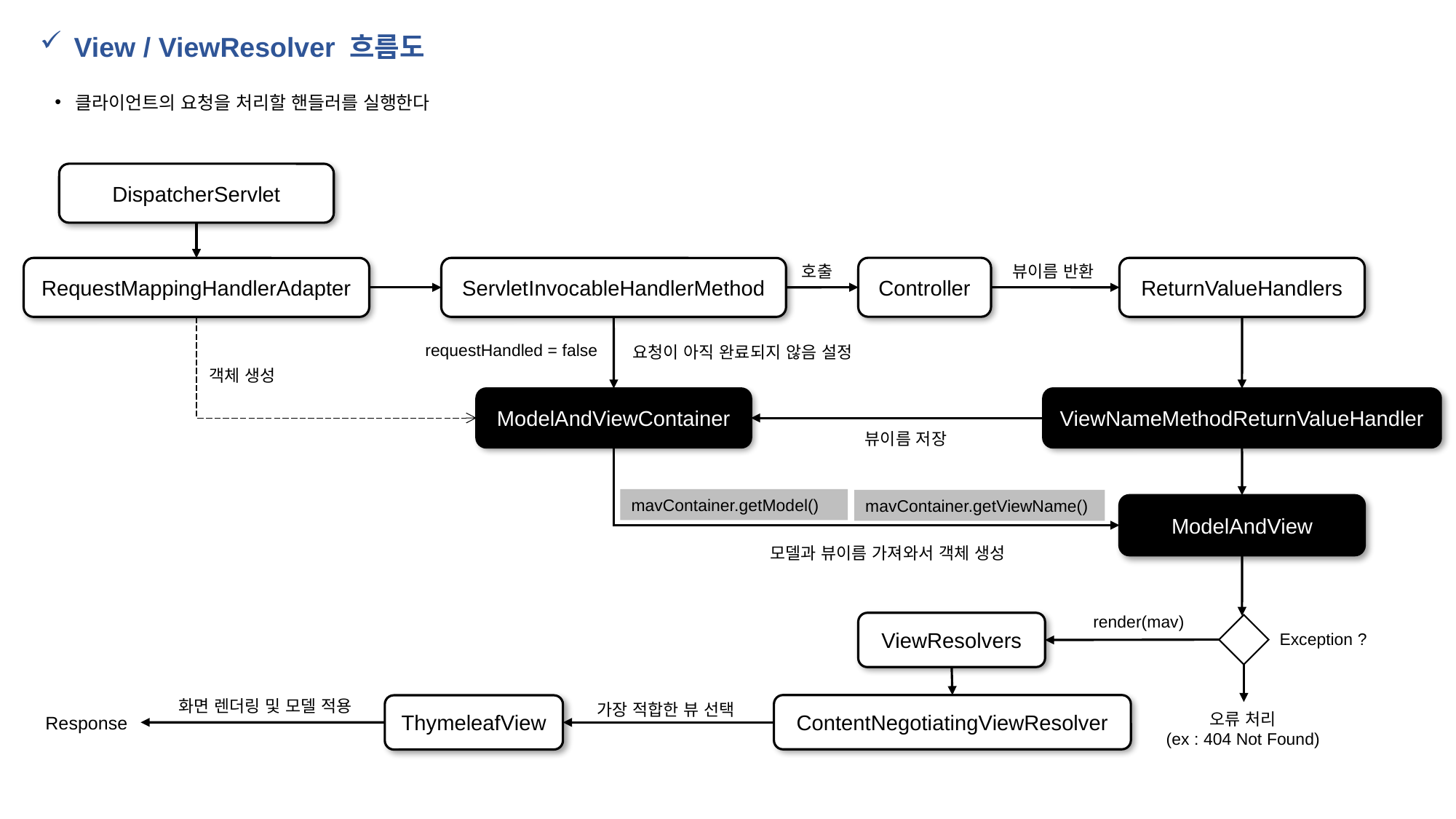

View / ViewResolver 흐름도
클라이언트의 요청을 처리할 핸들러를 실행한다
DispatcherServlet
호출
뷰이름 반환
Controller
ReturnValueHandlers
RequestMappingHandlerAdapter
ServletInvocableHandlerMethod
requestHandled = false
요청이 아직 완료되지 않음 설정
객체 생성
ModelAndViewContainer
ViewNameMethodReturnValueHandler
뷰이름 저장
mavContainer.getModel()
mavContainer.getViewName()
ModelAndView
모델과 뷰이름 가져와서 객체 생성
render(mav)
ViewResolvers

Exception ?
화면 렌더링 및 모델 적용
가장 적합한 뷰 선택
ContentNegotiatingViewResolver
ThymeleafView
오류 처리
(ex : 404 Not Found)
Response